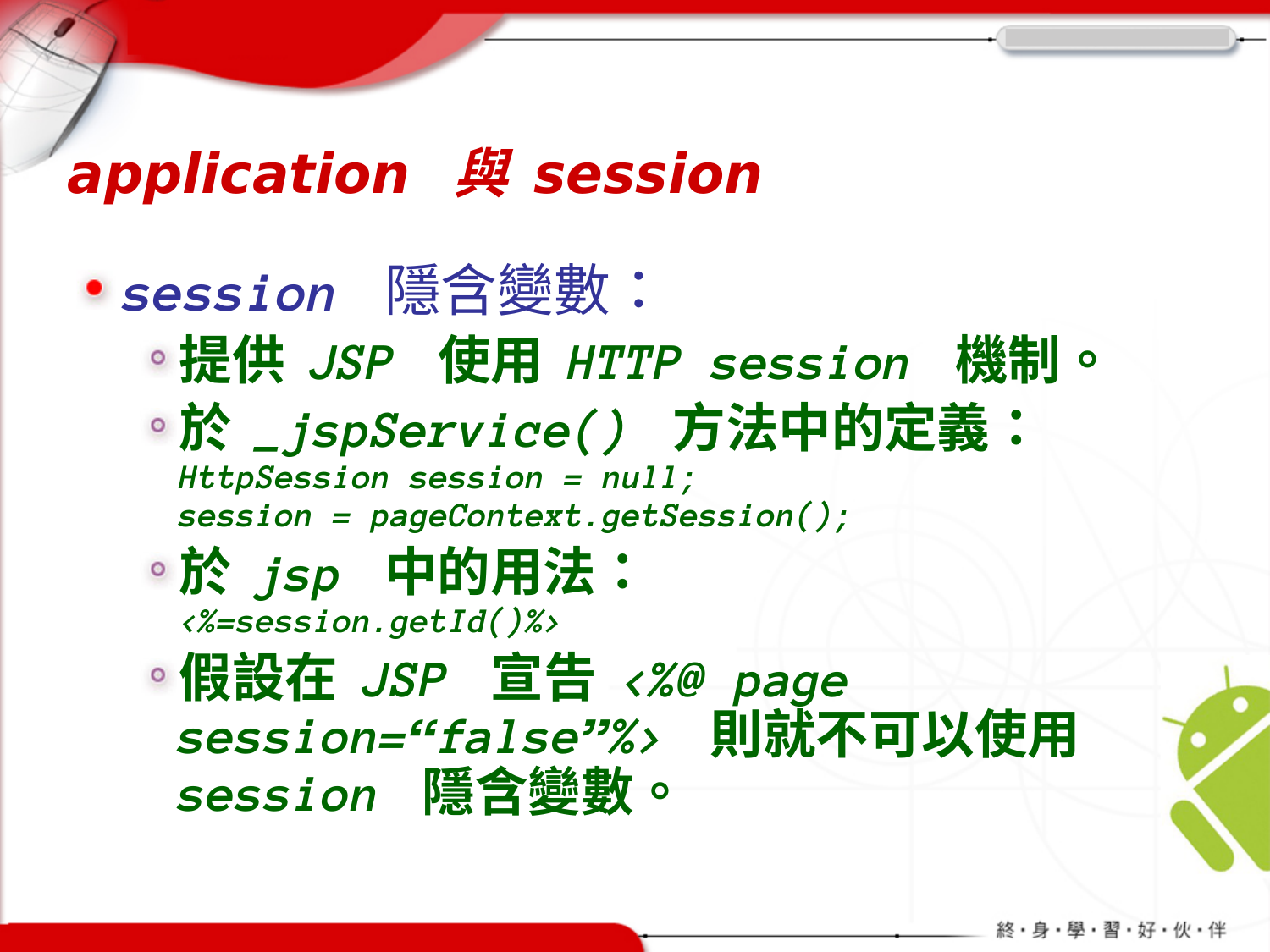

# application 與 session
session 隱含變數：
提供 JSP 使用 HTTP session 機制。
於 _jspService() 方法中的定義：
HttpSession session = null;
session = pageContext.getSession();
於 jsp 中的用法：
<%=session.getId()%>
假設在 JSP 宣告 <%@ page session=“false”%> 則就不可以使用 session 隱含變數。